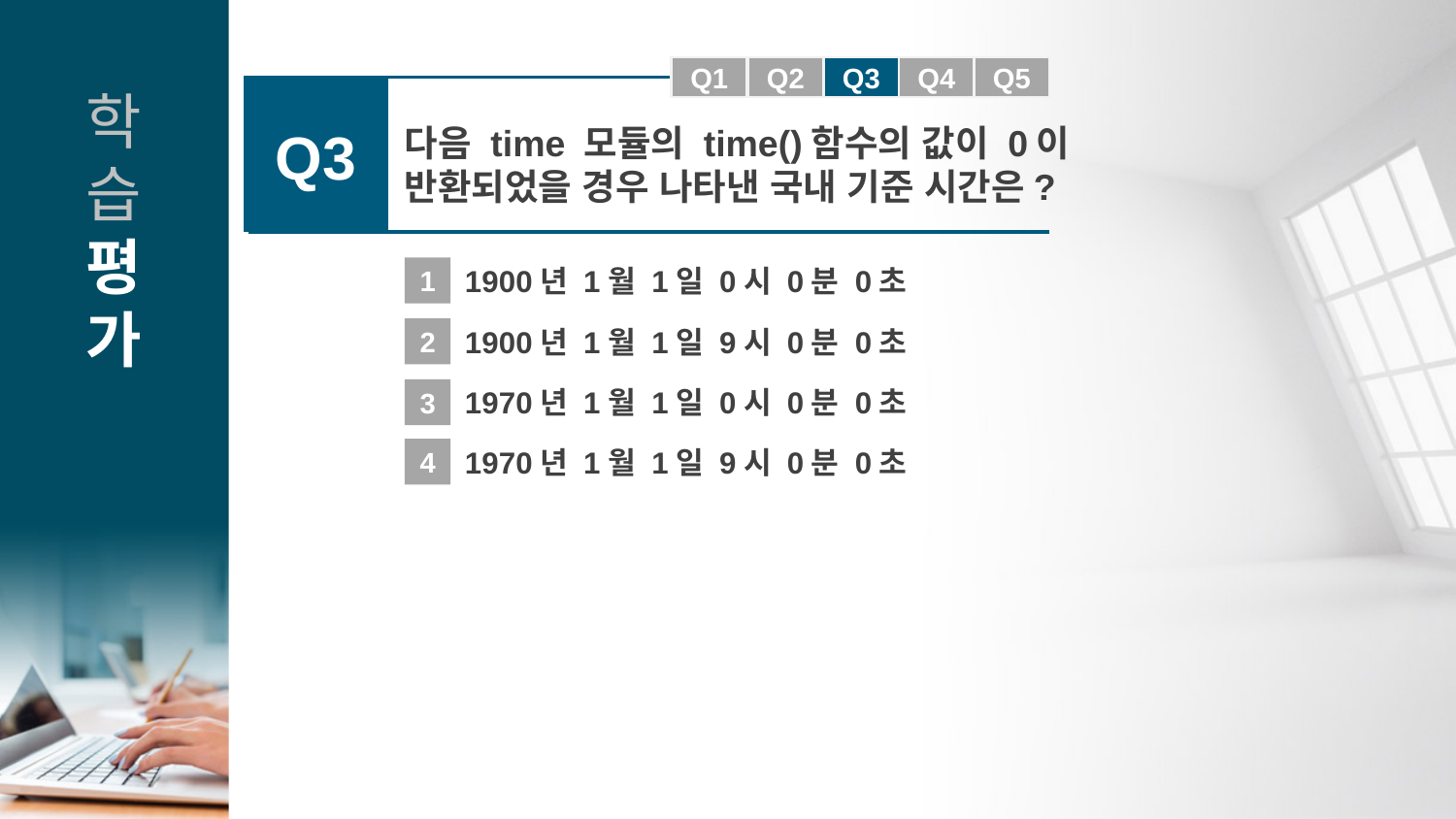

Q1
Q1
Q2
Q3
Q4
Q5
Q3
다음 time 모듈의 time()함수의 값이 0이 반환되었을 경우 나타낸 국내 기준 시간은?
1
1900년 1월 1일 0시 0분 0초
2
1900년 1월 1일 9시 0분 0초
1970년 1월 1일 0시 0분 0초
3
4
1970년 1월 1일 9시 0분 0초